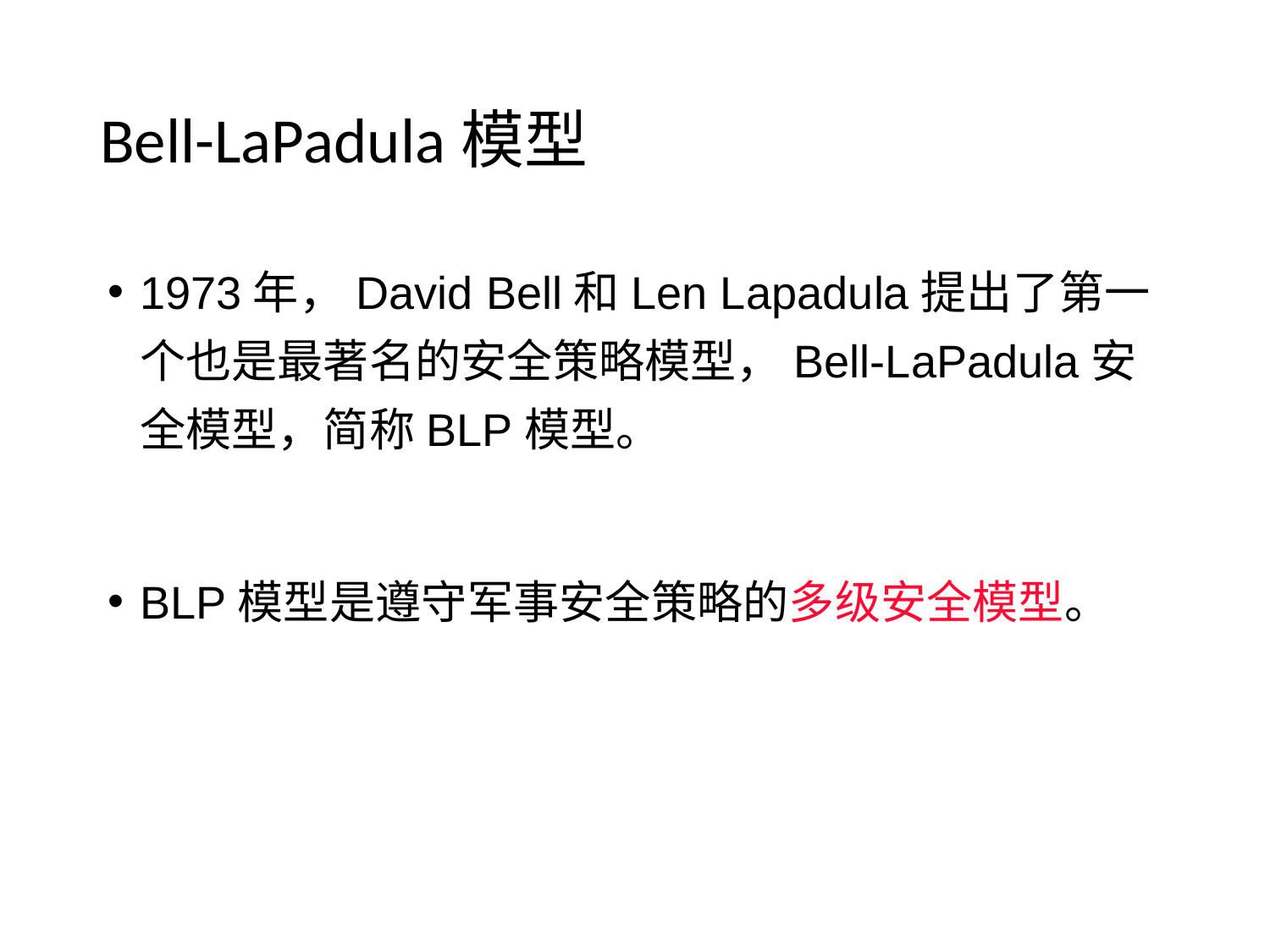

# Bell-LaPadula模型
1973年，David Bell和Len Lapadula提出了第一个也是最著名的安全策略模型，Bell-LaPadula安全模型，简称BLP模型。

BLP模型是遵守军事安全策略的多级安全模型。